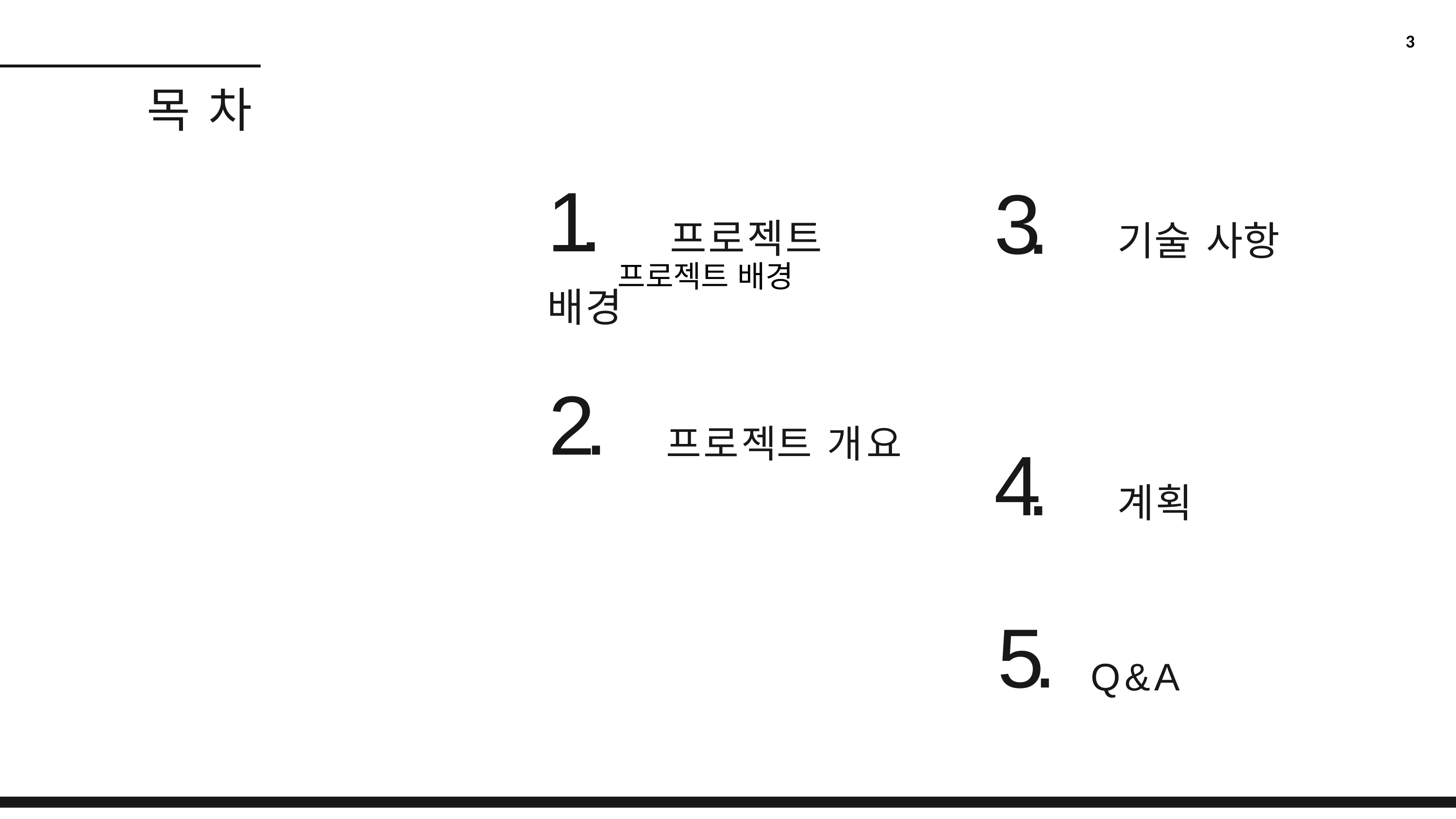

3

목 차
1.  프로젝트 배경
3.  기술 사항
프로젝트 배경
4.  계획
2. 프로젝트 개요
5.  Q&A